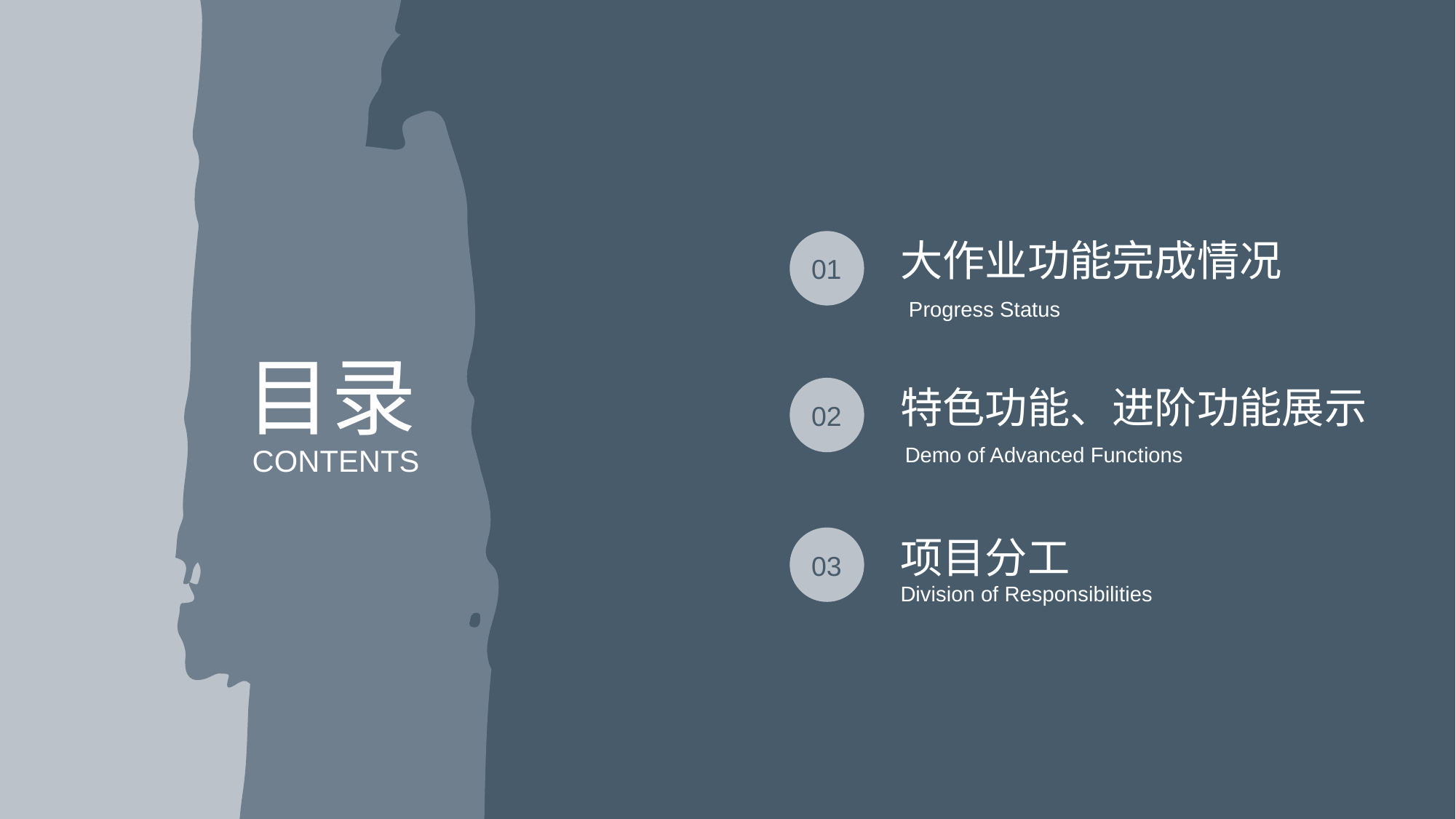

大作业功能完成情况

01
Progress Status
目录
特色功能、进阶功能展示

02
Demo of Advanced Functions
CONTENTS
项目分工

03
Division of Responsibilities